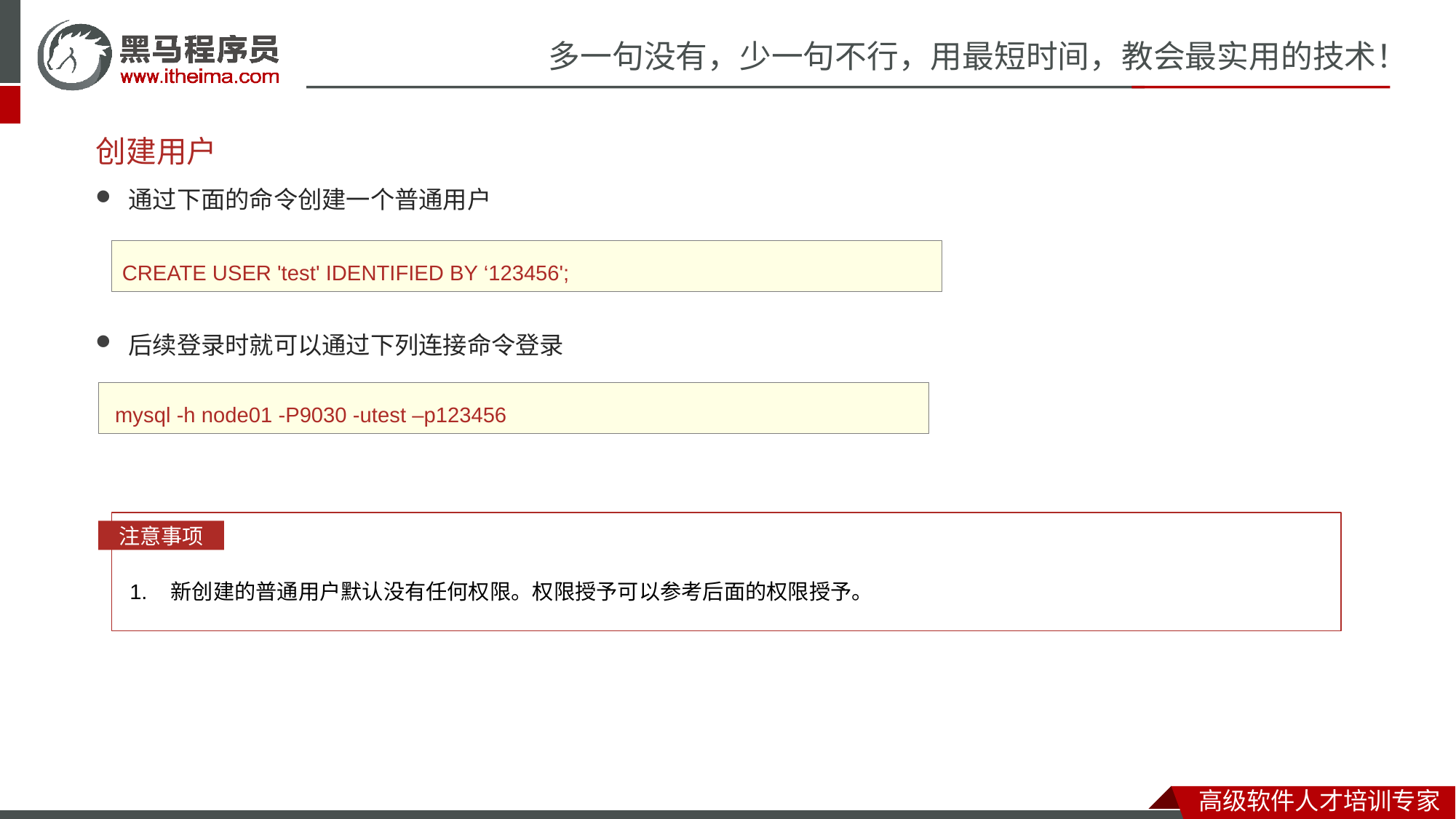

# 创建用户
通过下面的命令创建一个普通用户

后续登录时就可以通过下列连接命令登录

CREATE USER 'test' IDENTIFIED BY ‘123456';
 mysql -h node01 -P9030 -utest –p123456

注意事项
新创建的普通用户默认没有任何权限。权限授予可以参考后面的权限授予。